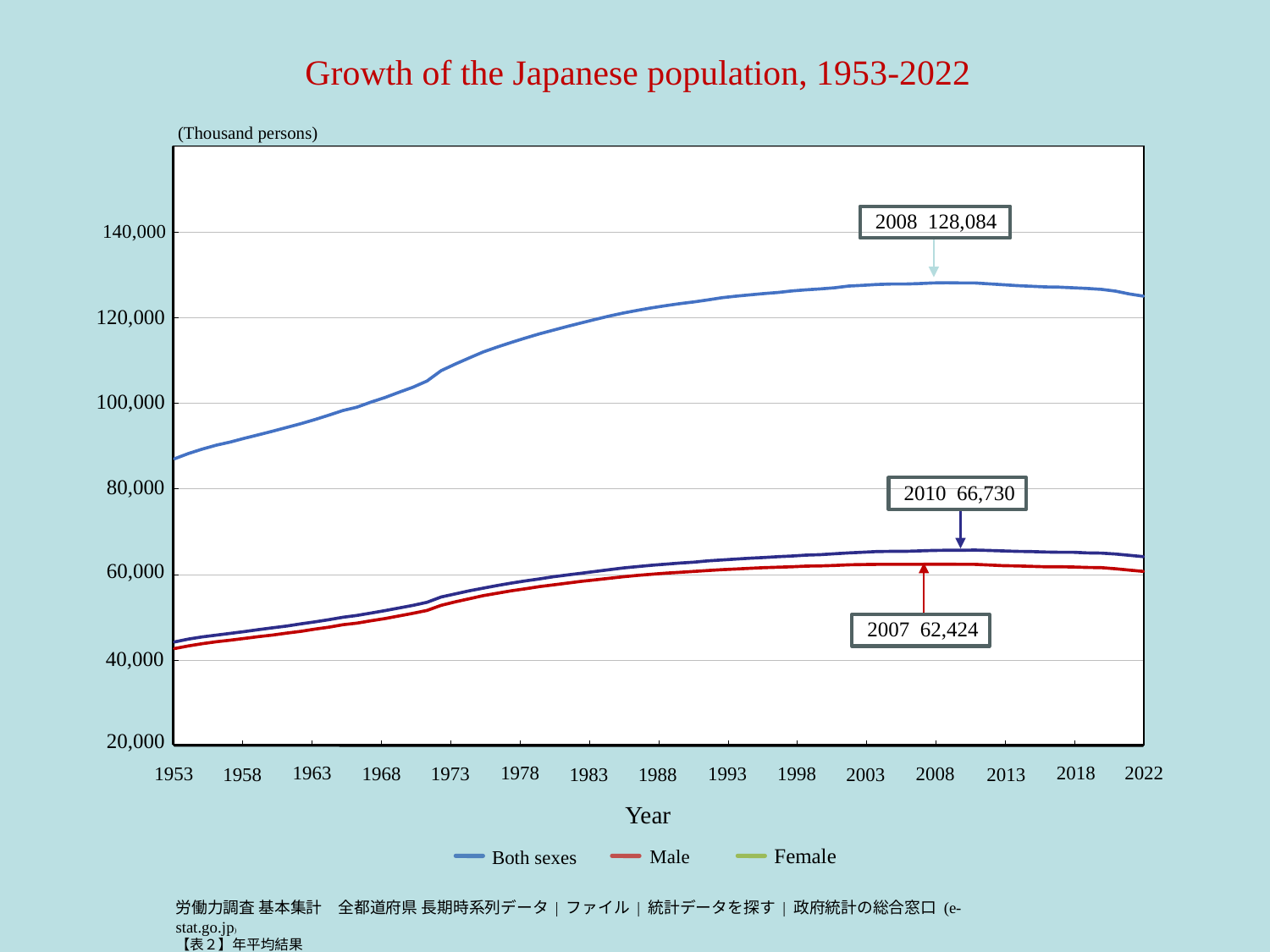

Growth of the Japanese population, 1953-2022

(Thousand persons)

2008  128,084

140,000

120,000
100,000
2010  66,730
80,000

60,000
2007  62,424

40,000
20,000

1978
2022
2018
1963
2008
1968
1993
1953
1973
1998
2013
1958
1983
2003
1988
Year
Female
Male
Both sexes

労働力調査 基本集計　全都道府県 長期時系列データ | ファイル | 統計データを探す | 政府統計の総合窓口 (e-stat.go.jp)
【表２】年平均結果